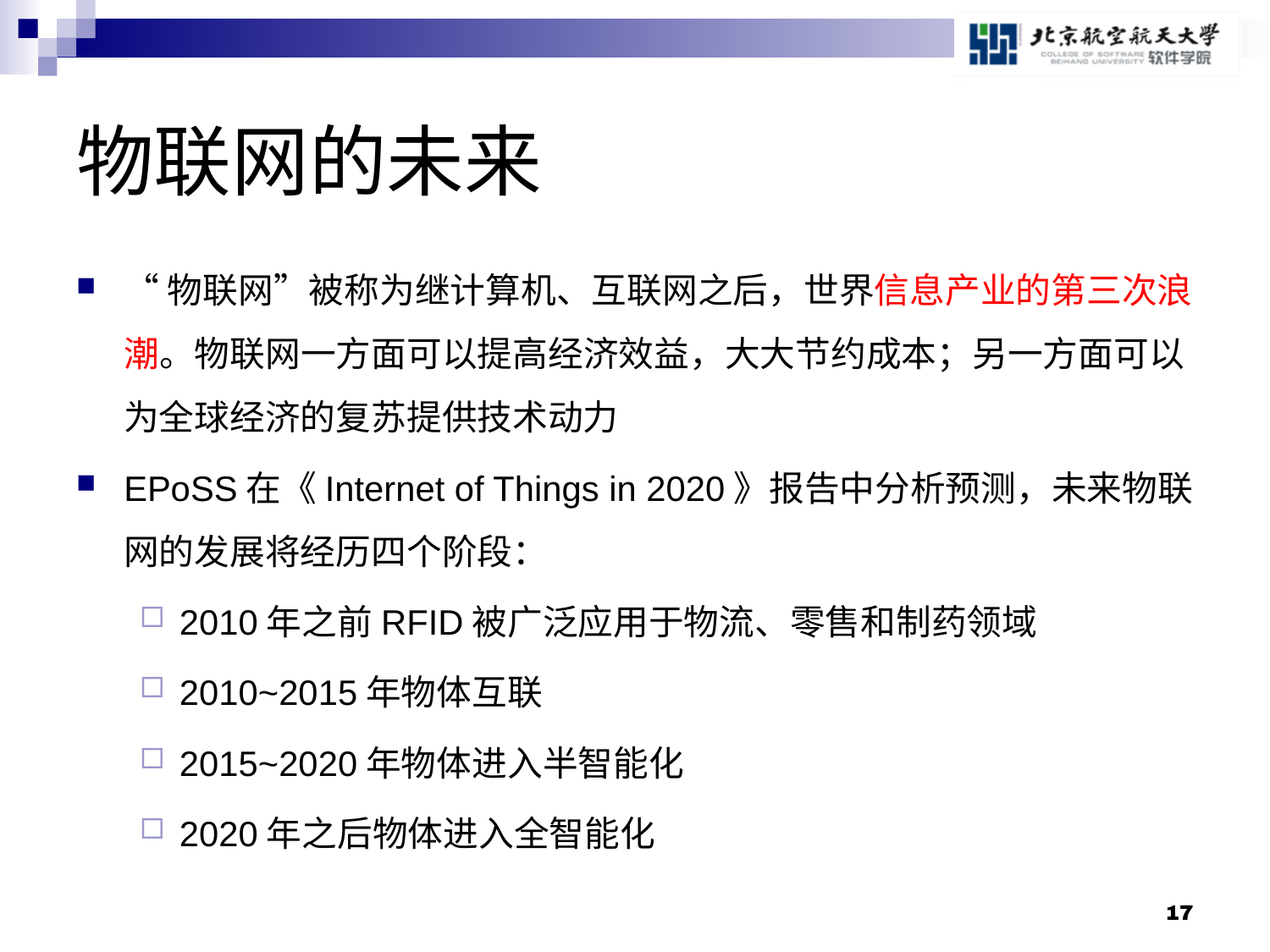

# 物联网的未来
“物联网”被称为继计算机、互联网之后，世界信息产业的第三次浪潮。物联网一方面可以提高经济效益，大大节约成本；另一方面可以为全球经济的复苏提供技术动力
EPoSS在《Internet of Things in 2020》报告中分析预测，未来物联网的发展将经历四个阶段：
2010年之前RFID被广泛应用于物流、零售和制药领域
2010~2015年物体互联
2015~2020年物体进入半智能化
2020年之后物体进入全智能化
17